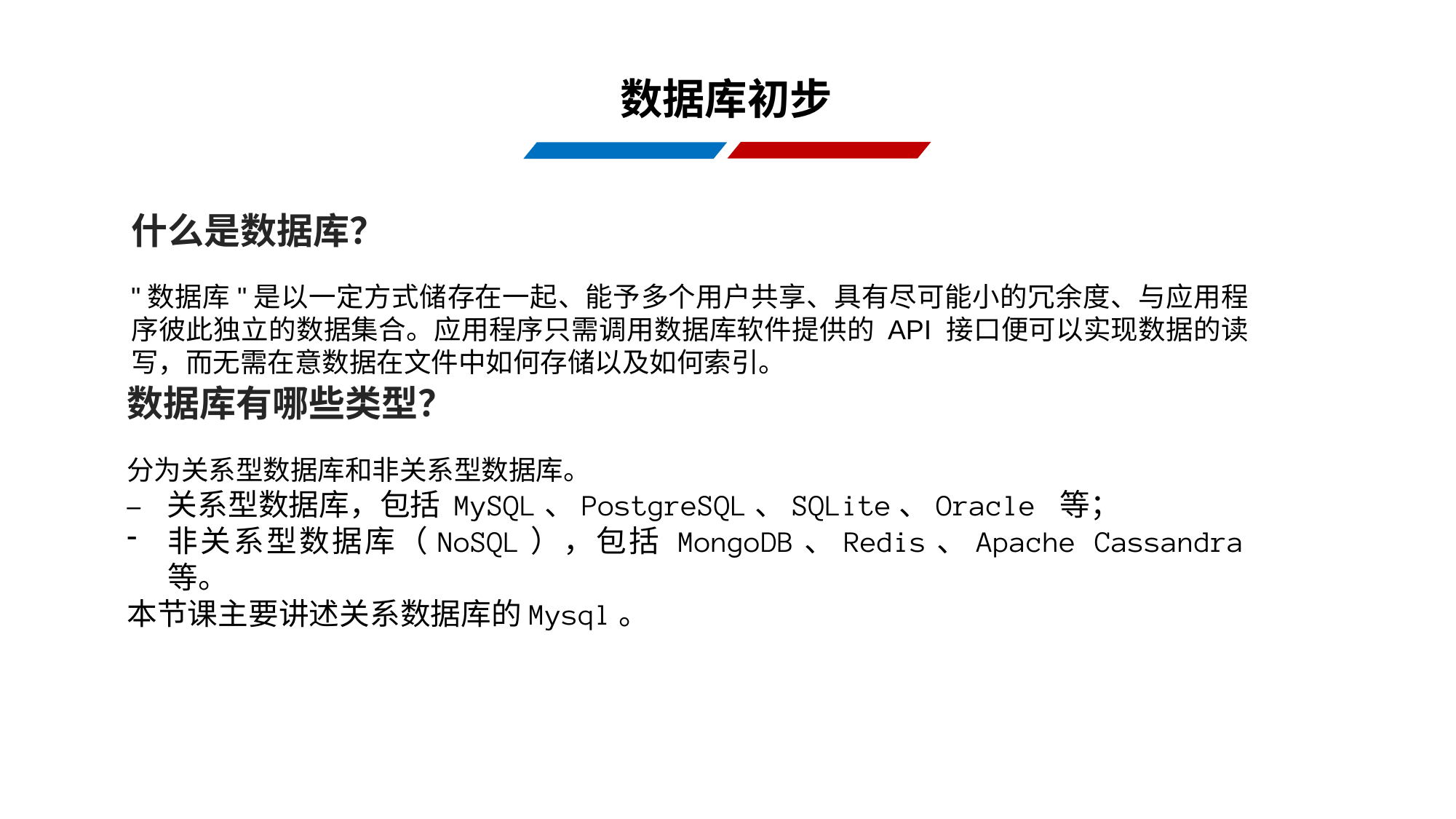

数据库初步

什么是数据库？
"数据库"是以一定方式储存在一起、能予多个用户共享、具有尽可能小的冗余度、与应用程序彼此独立的数据集合。应用程序只需调用数据库软件提供的 API 接口便可以实现数据的读写，而无需在意数据在文件中如何存储以及如何索引。

数据库有哪些类型？
分为关系型数据库和非关系型数据库。
- 关系型数据库，包括 MySQL、PostgreSQL、SQLite、Oracle 等；
非关系型数据库（NoSQL），包括 MongoDB、Redis、Apache Cassandra 等。
本节课主要讲述关系数据库的Mysql。